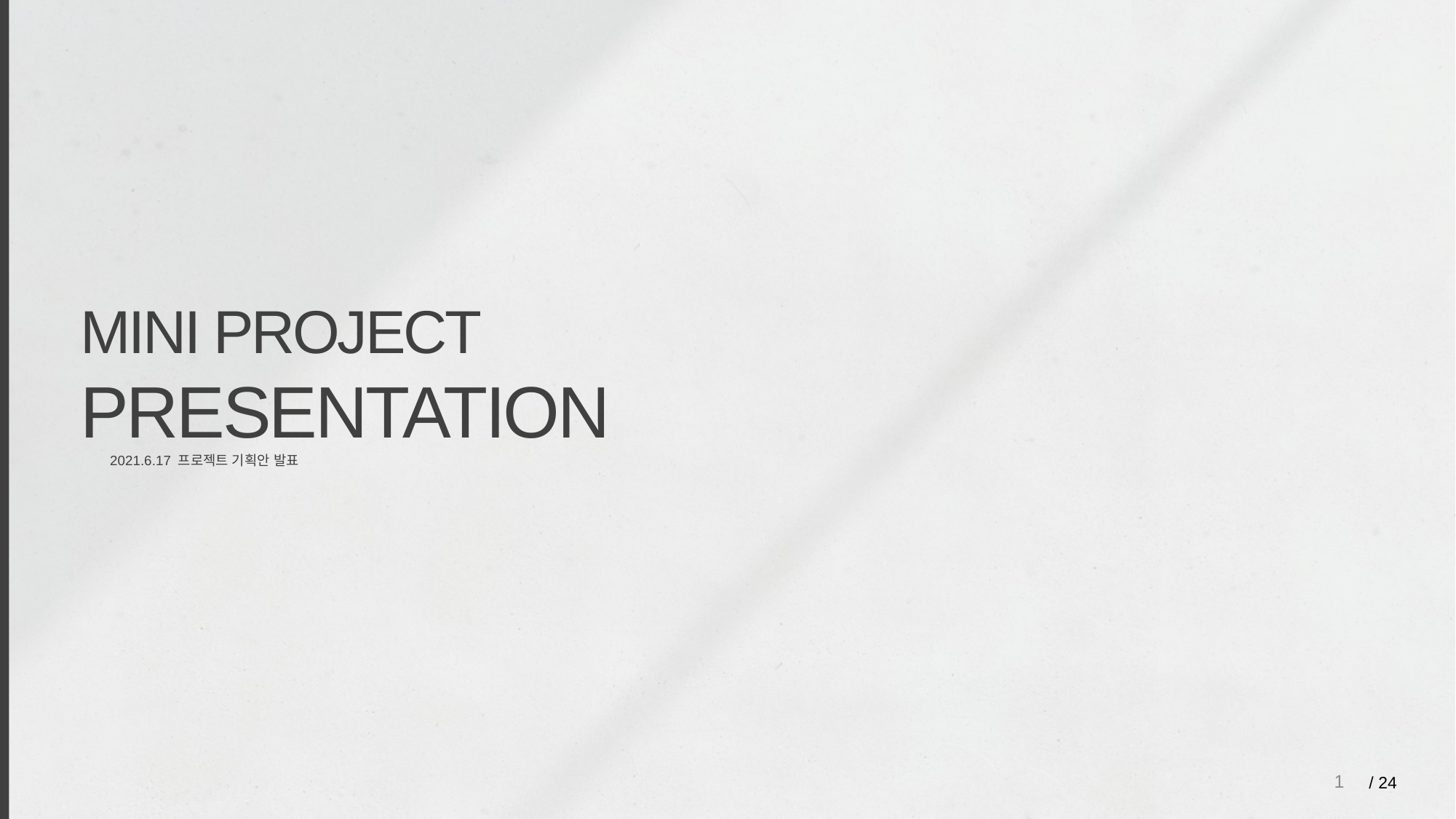

MINI PROJECT
PRESENTATION
2021.6.17 프로젝트 기획안 발표
1